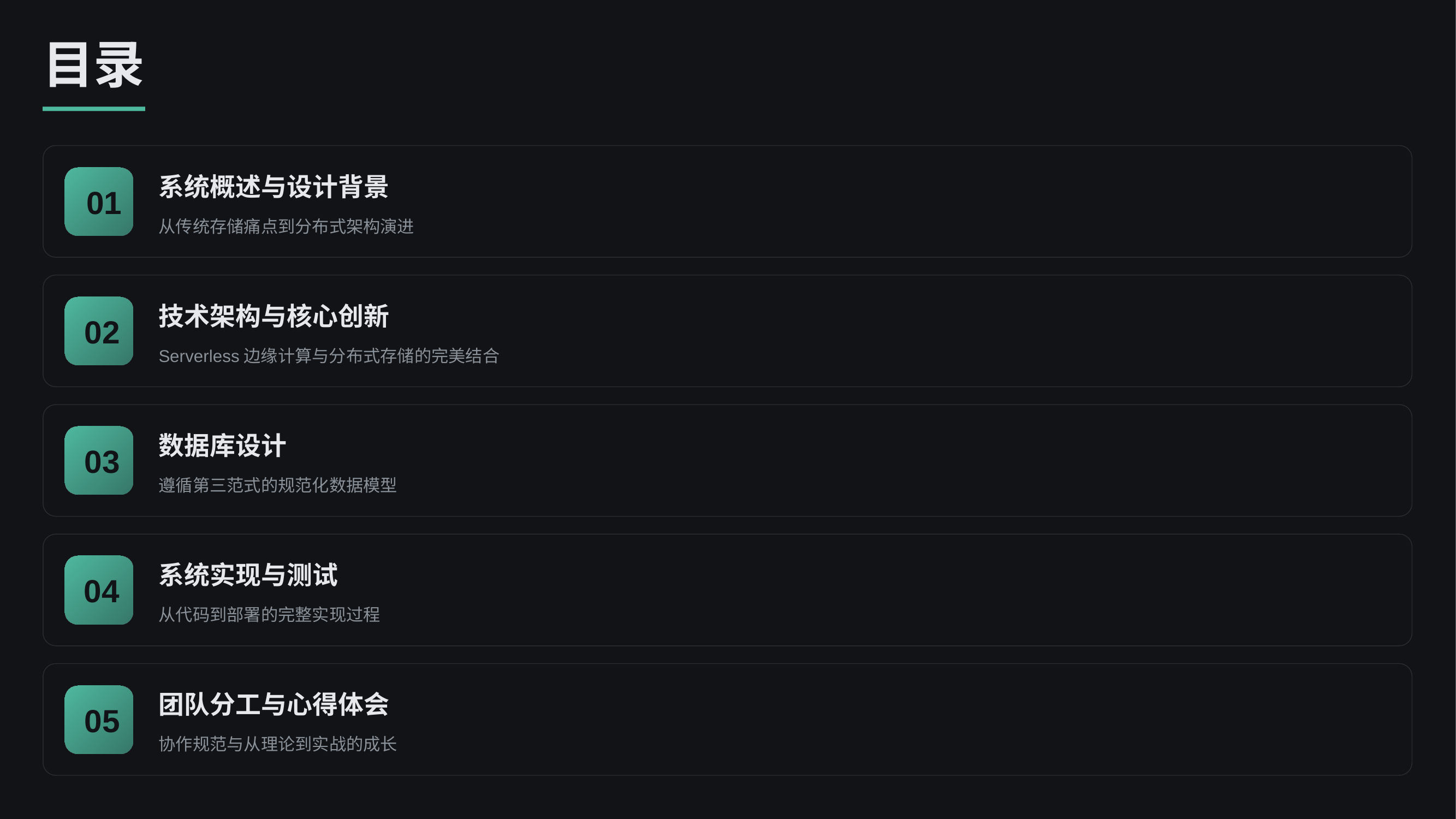

目录

系统概述与设计背景
01
从传统存储痛点到分布式架构演进

技术架构与核心创新
02
Serverless边缘计算与分布式存储的完美结合

数据库设计
03
遵循第三范式的规范化数据模型

系统实现与测试
04
从代码到部署的完整实现过程

团队分工与心得体会
05
协作规范与从理论到实战的成长